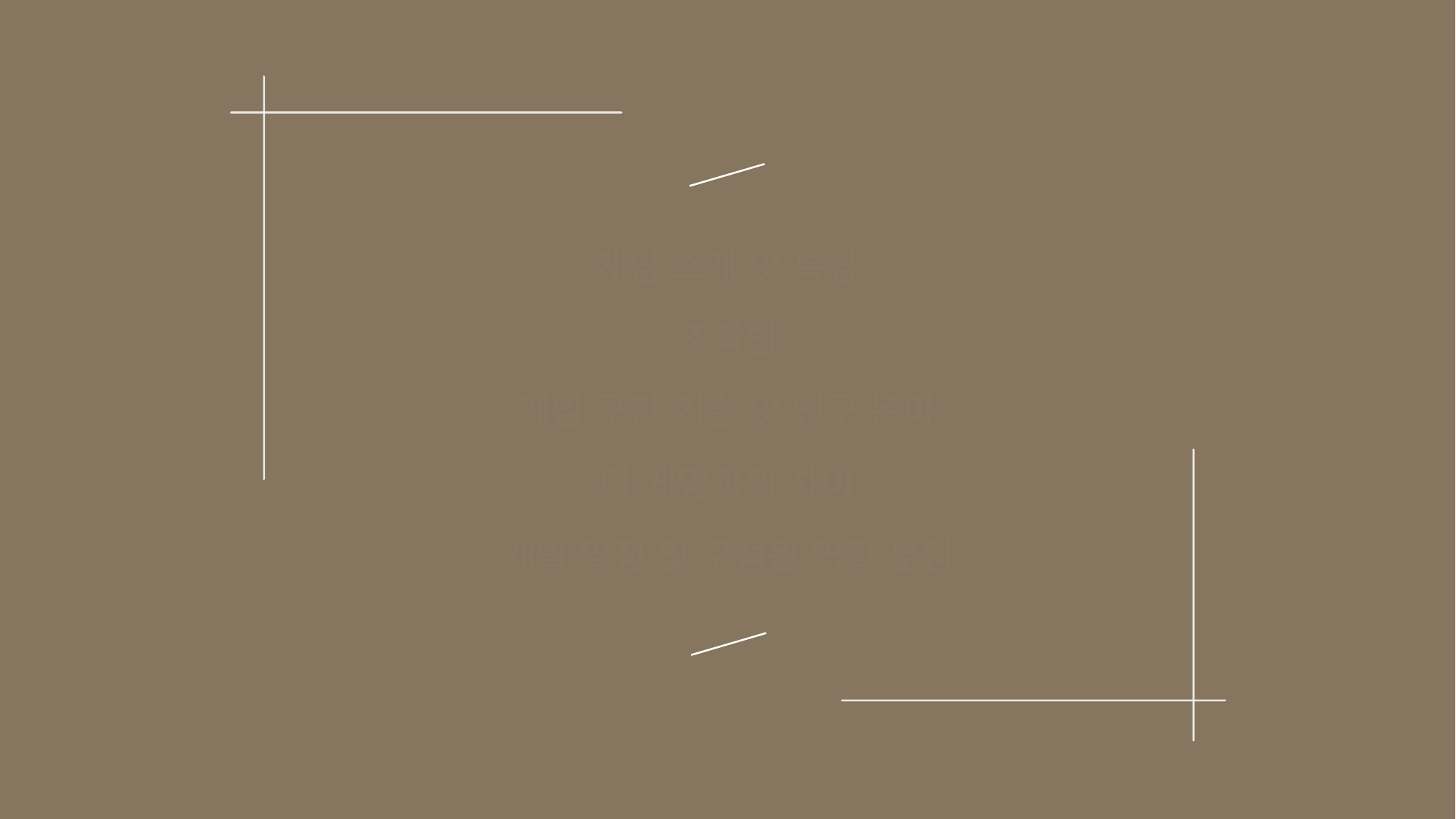

게임 소개 및 특징
조작법
게임 구현 기술 및 연구 분야
타 게임과의 차이
개발 일정 및 구성원 역할 분담